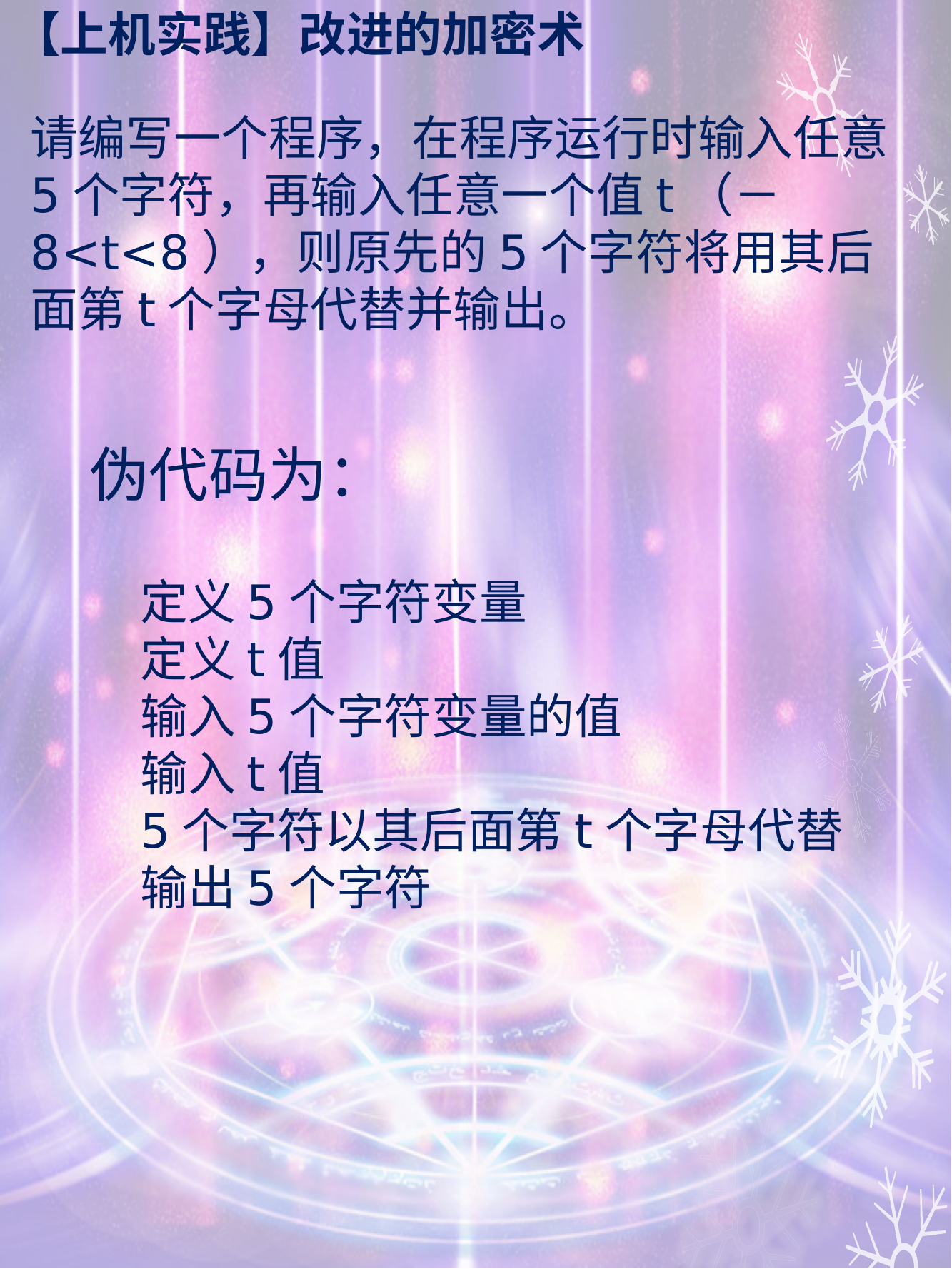

# 【上机实践】改进的加密术
请编写一个程序，在程序运行时输入任意5个字符，再输入任意一个值t（－8<t<8），则原先的5个字符将用其后面第t个字母代替并输出。
伪代码为：
定义5个字符变量
定义t值
输入5个字符变量的值
输入t值
5个字符以其后面第t个字母代替
输出5个字符